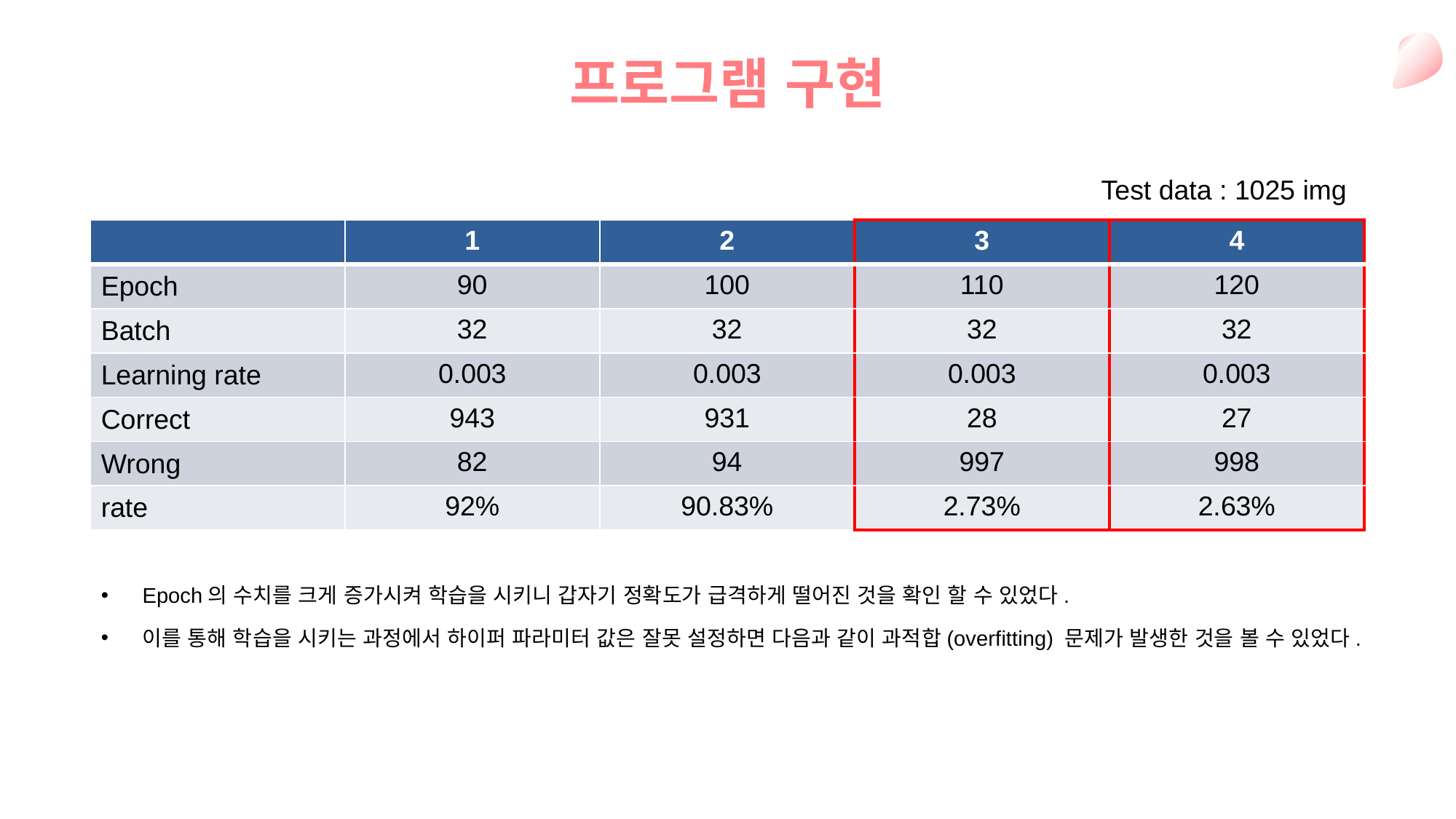

프로그램 구현
Test data : 1025 img
|  | 1 | 2 | 3 | 4 |
| --- | --- | --- | --- | --- |
| Epoch | 90 | 100 | 110 | 120 |
| Batch | 32 | 32 | 32 | 32 |
| Learning rate | 0.003 | 0.003 | 0.003 | 0.003 |
| Correct | 943 | 931 | 28 | 27 |
| Wrong | 82 | 94 | 997 | 998 |
| rate | 92% | 90.83% | 2.73% | 2.63% |
Epoch의 수치를 크게 증가시켜 학습을 시키니 갑자기 정확도가 급격하게 떨어진 것을 확인 할 수 있었다.
이를 통해 학습을 시키는 과정에서 하이퍼 파라미터 값은 잘못 설정하면 다음과 같이 과적합(overfitting) 문제가 발생한 것을 볼 수 있었다.